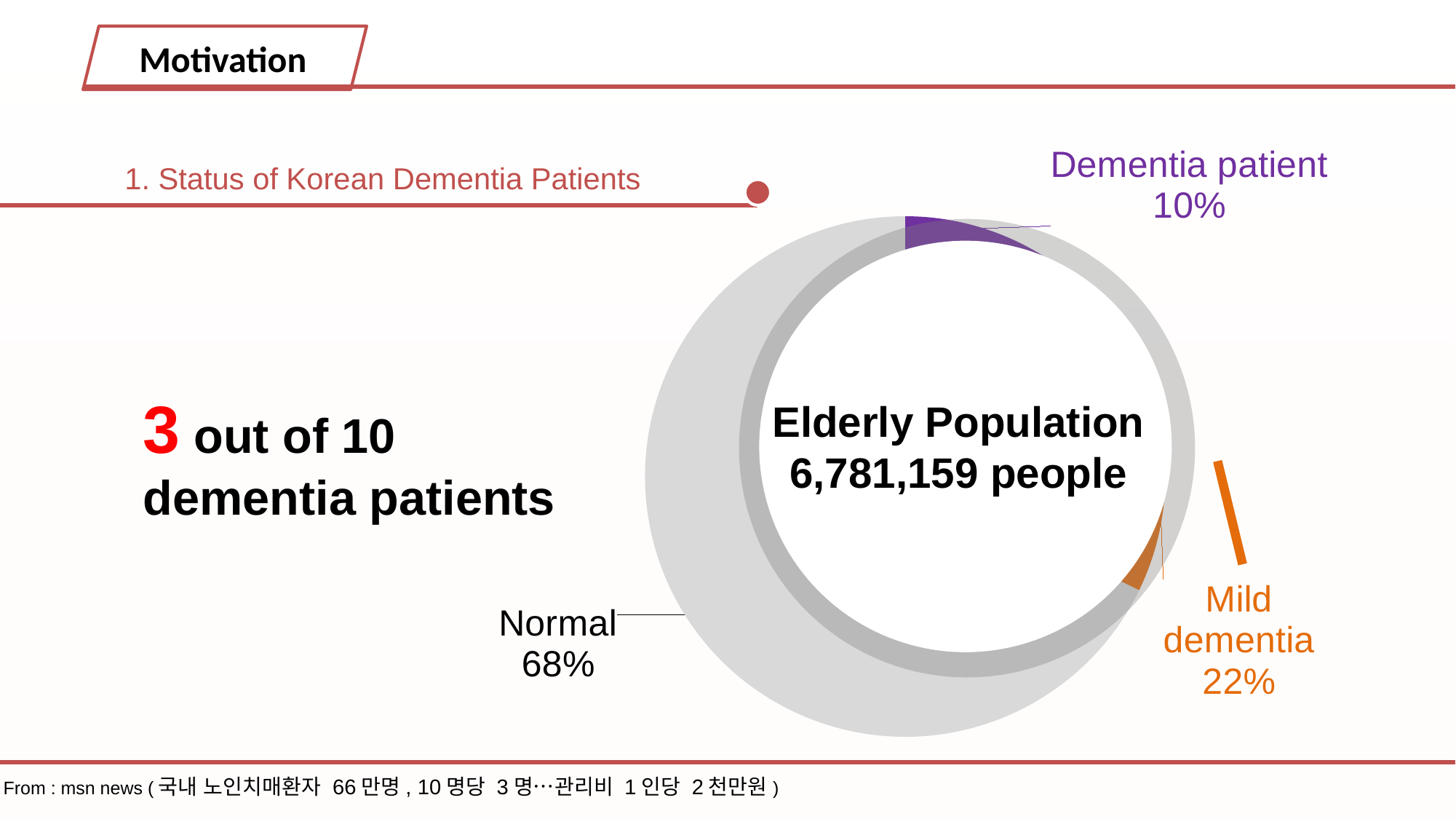

Motivation

### Chart

| Category | 노인인구 |
|---|---|
| A patient with dementia | 661707.0 |
| Patients with mild cognitive impairment | 1521835.0 |
| Normal | 4597617.0 |
1. Status of Korean Dementia Patients

3 out of 10
dementia patients
Elderly Population
6,781,159 people
From : msn news (국내 노인치매환자 66만명, 10명당 3명…관리비 1인당 2천만원)